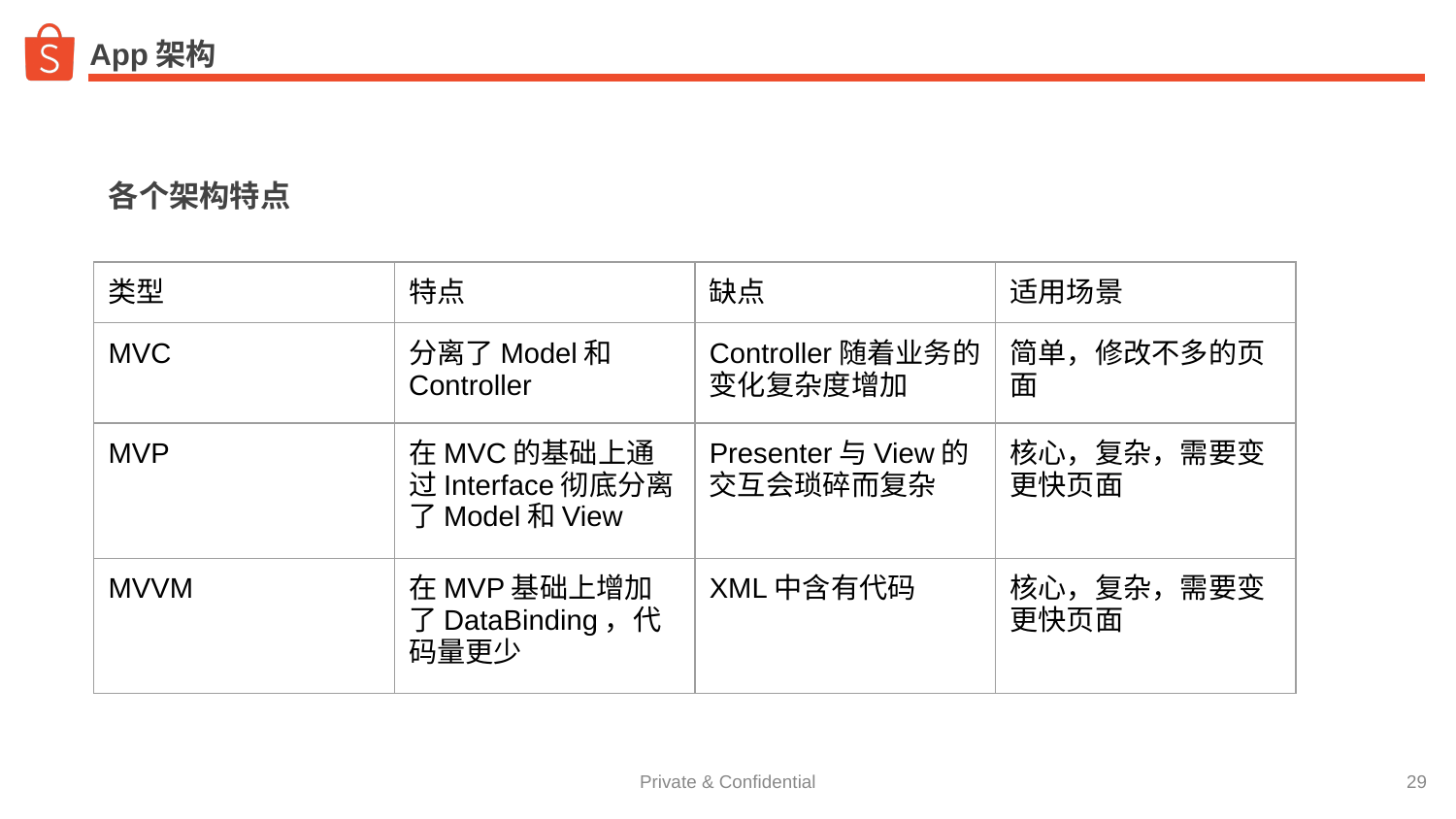

# SharedPreferences存储
App架构
各个架构特点
| 类型 | 特点 | 缺点 | 适用场景 |
| --- | --- | --- | --- |
| MVC | 分离了Model和Controller | Controller随着业务的变化复杂度增加 | 简单，修改不多的页面 |
| MVP | 在MVC的基础上通过Interface彻底分离了Model和View | Presenter与View的交互会琐碎而复杂 | 核心，复杂，需要变更快页面 |
| MVVM | 在MVP基础上增加了DataBinding，代码量更少 | XML中含有代码 | 核心，复杂，需要变更快页面 |
29